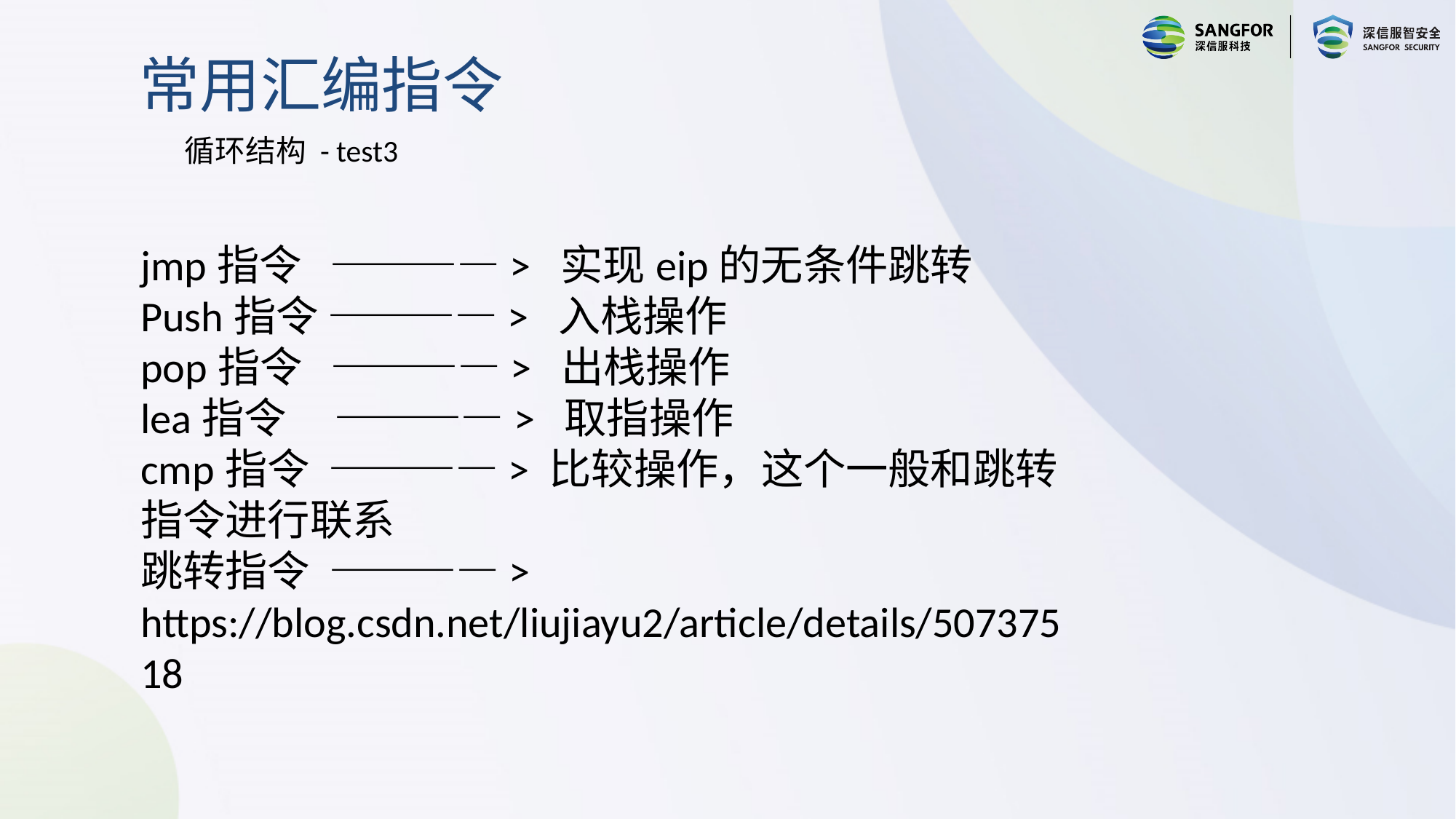

常用汇编指令
循环结构 - test3
jmp指令   ————>  实现eip的无条件跳转
Push指令 ————>  入栈操作
pop指令   ————>  出栈操作
lea指令     ————>  取指操作
cmp指令  ————> 比较操作，这个一般和跳转指令进行联系
跳转指令  ————> https://blog.csdn.net/liujiayu2/article/details/50737518